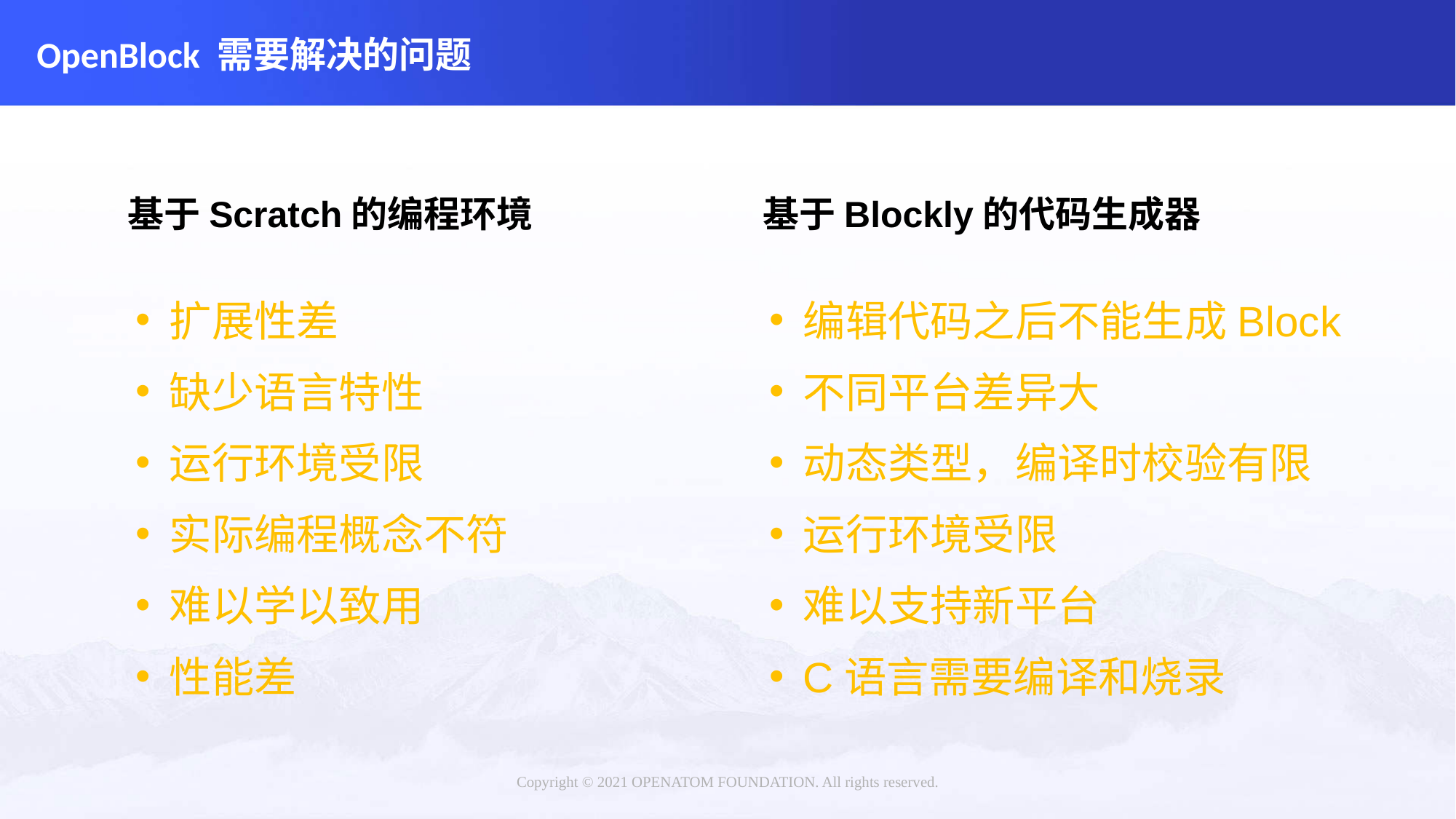

# OpenBlock 需要解决的问题
基于Scratch的编程环境
基于Blockly的代码生成器
扩展性差
缺少语言特性
运行环境受限
实际编程概念不符
难以学以致用
性能差
编辑代码之后不能生成Block
不同平台差异大
动态类型，编译时校验有限
运行环境受限
难以支持新平台
C语言需要编译和烧录

Copyright © 2021 OPENATOM FOUNDATION. All rights reserved.
4